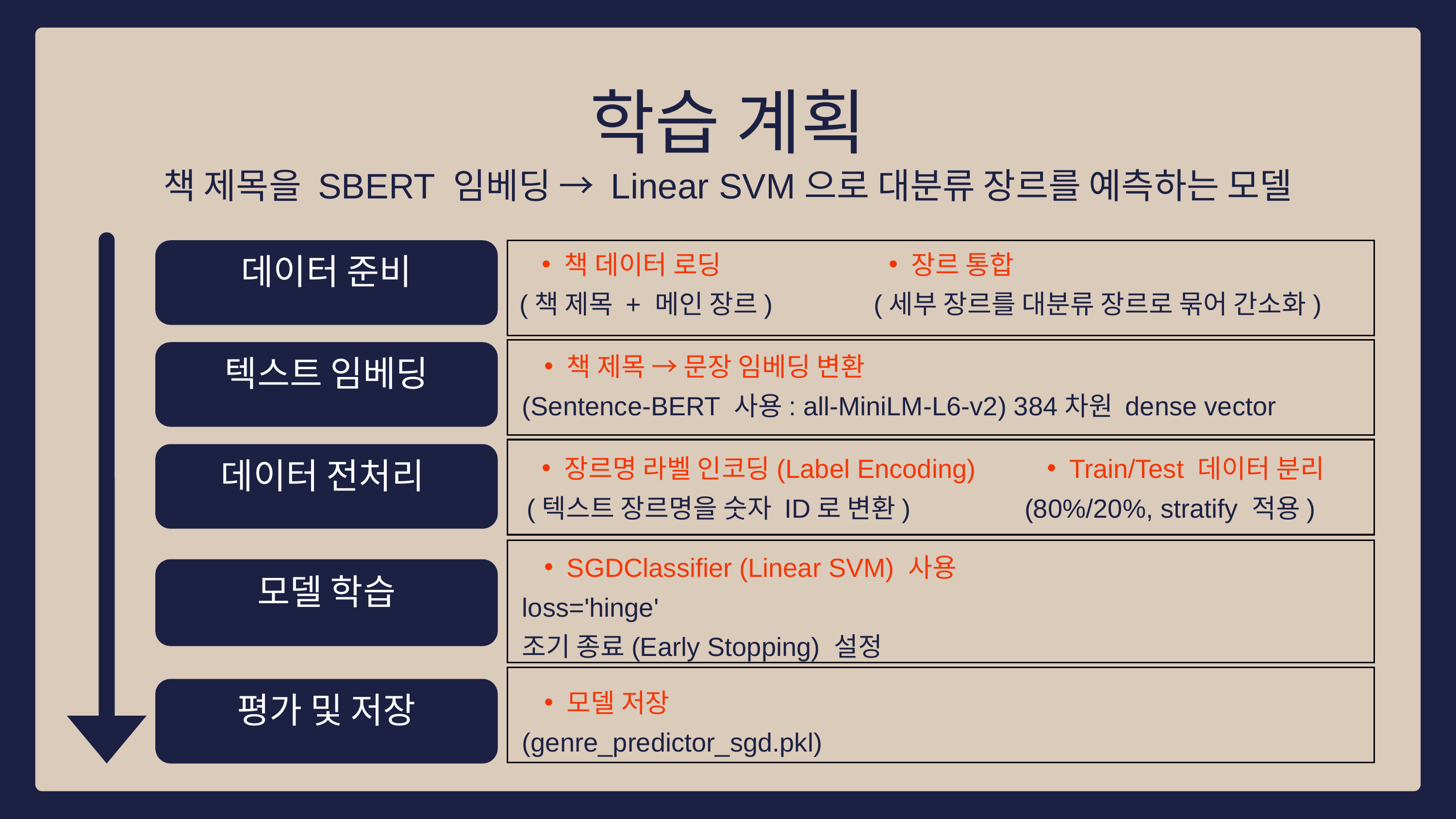

학습 계획
책 제목을 SBERT 임베딩 → Linear SVM으로 대분류 장르를 예측하는 모델
책 데이터 로딩
(책 제목 + 메인 장르)
장르 통합
 (세부 장르를 대분류 장르로 묶어 간소화)

데이터 준비

책 제목 → 문장 임베딩 변환
(Sentence-BERT 사용: all-MiniLM-L6-v2) 384차원 dense vector

텍스트 임베딩

장르명 라벨 인코딩(Label Encoding)
 (텍스트 장르명을 숫자 ID로 변환)
Train/Test 데이터 분리
(80%/20%, stratify 적용)

데이터 전처리

SGDClassifier (Linear SVM) 사용
loss='hinge'
조기 종료(Early Stopping) 설정

모델 학습

모델 저장
(genre_predictor_sgd.pkl)

평가 및 저장